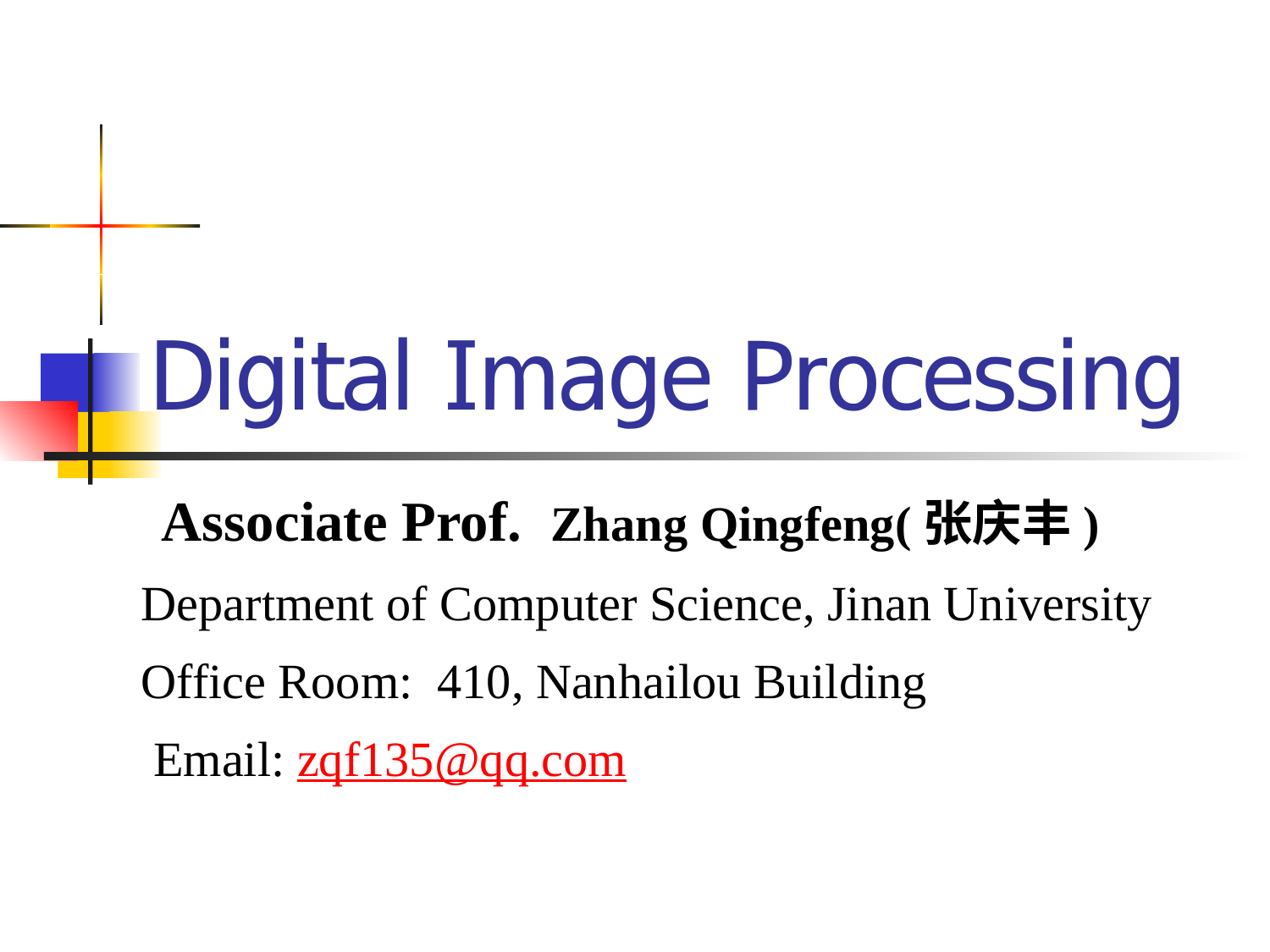

# Digital Image Processing
      Associate Prof.  Zhang Qingfeng(张庆丰)
      Department of Computer Science, Jinan University
      Office Room:  410, Nanhailou Building
       Email: zqf135@qq.com